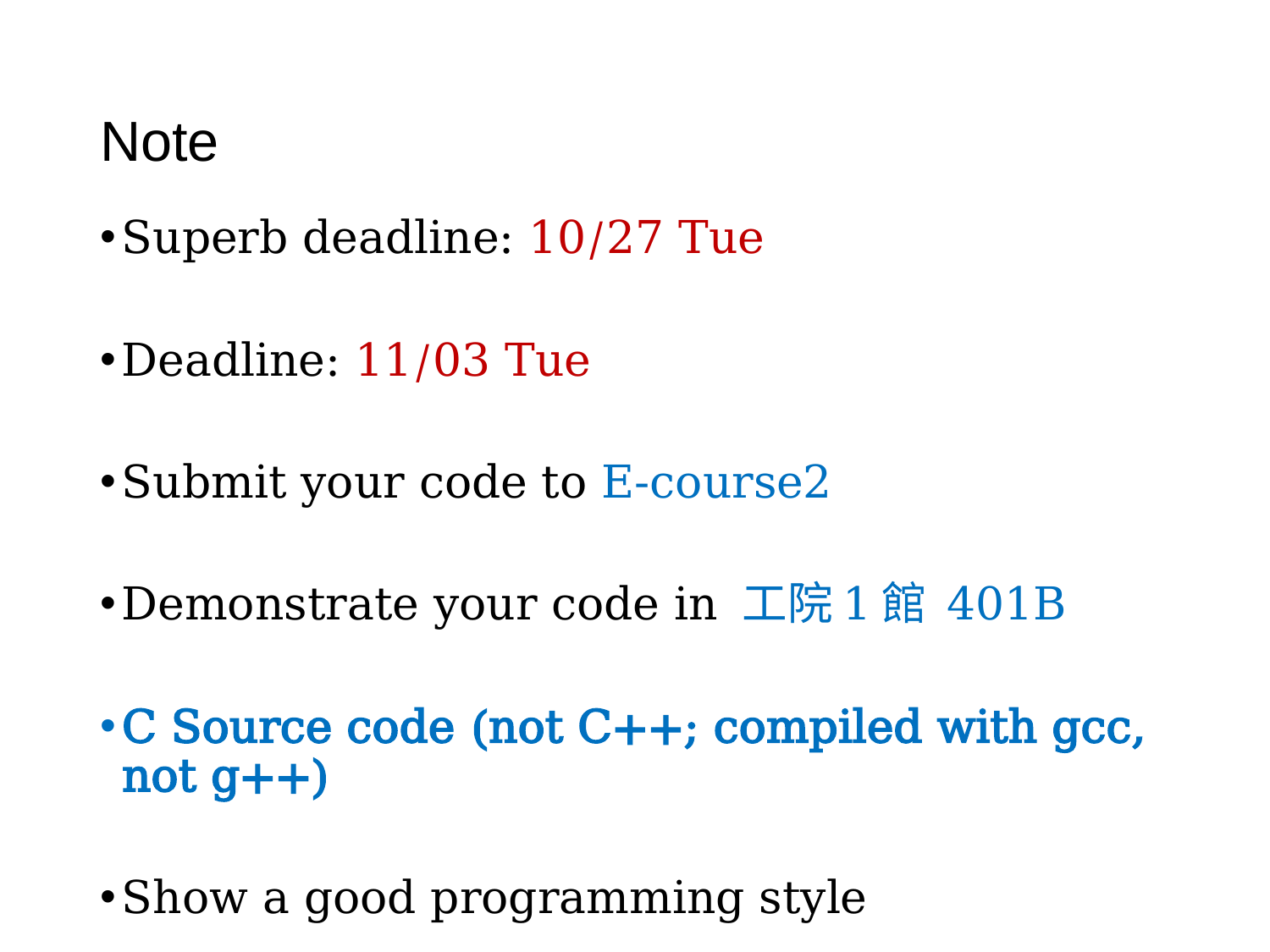

# Note
Superb deadline: 10/27 Tue

Deadline: 11/03 Tue

Submit your code to E-course2

Demonstrate your code in 工院1館 401B

C Source code (not C++; compiled with gcc, not g++)

Show a good programming style